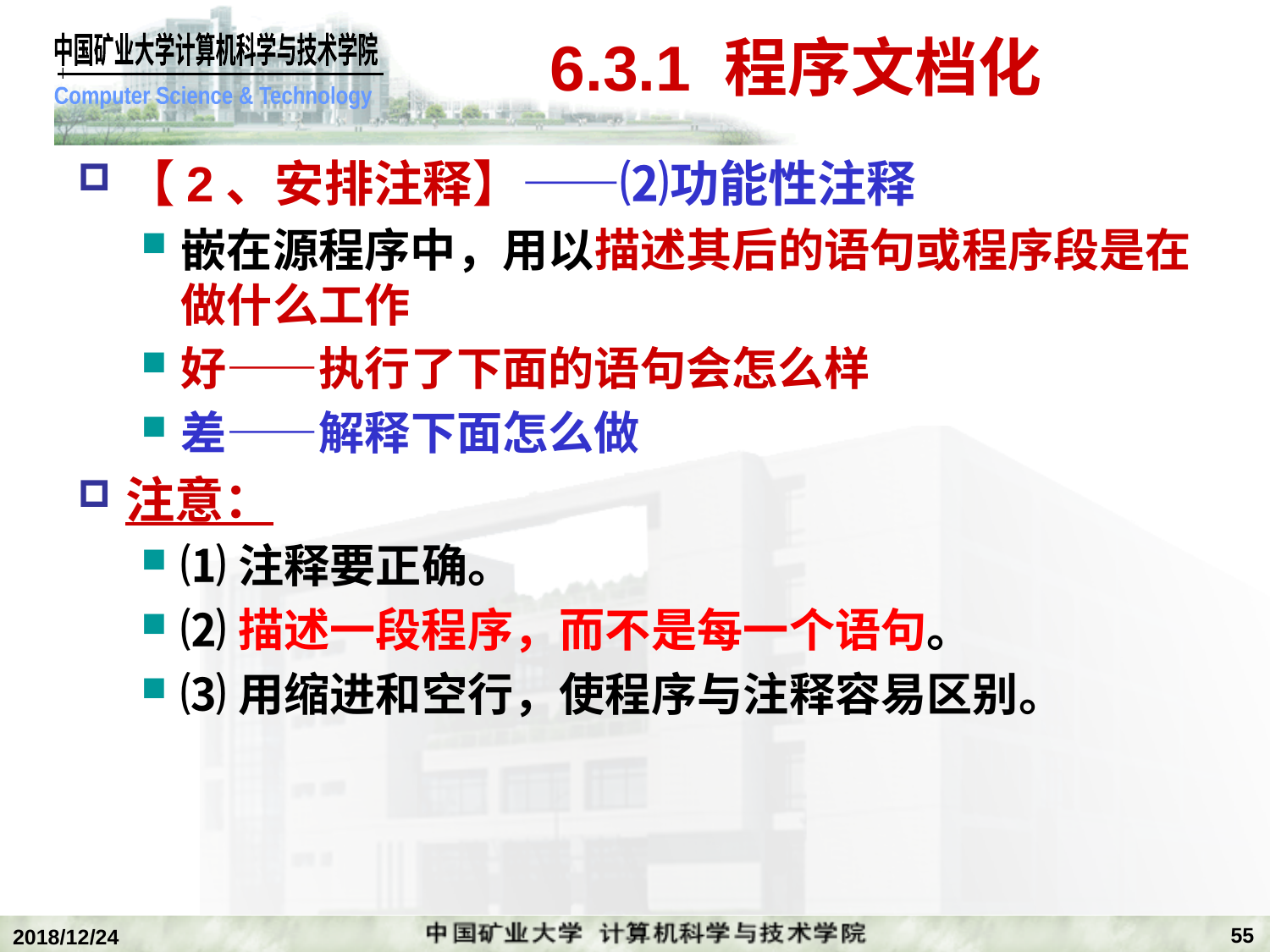

# 6.3.1 程序文档化
【2、安排注释】——⑵功能性注释
嵌在源程序中，用以描述其后的语句或程序段是在做什么工作
好——执行了下面的语句会怎么样
差——解释下面怎么做
注意：
⑴注释要正确。
⑵描述一段程序，而不是每一个语句。
⑶用缩进和空行，使程序与注释容易区别。

55
2018/12/24